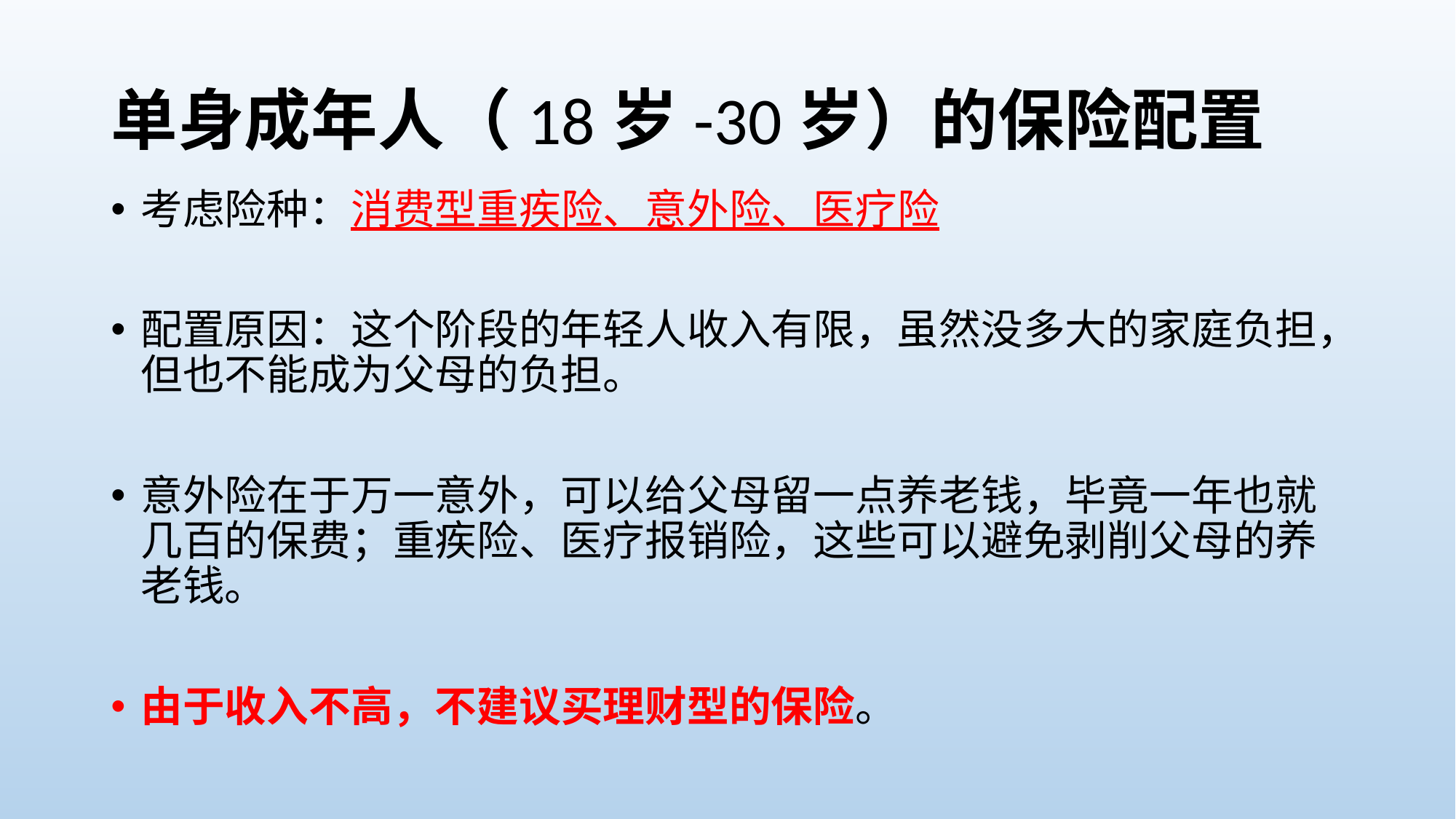

# 单身成年人（18岁-30岁）的保险配置
考虑险种：消费型重疾险、意外险、医疗险

配置原因：这个阶段的年轻人收入有限，虽然没多大的家庭负担，但也不能成为父母的负担。

意外险在于万一意外，可以给父母留一点养老钱，毕竟一年也就几百的保费；重疾险、医疗报销险，这些可以避免剥削父母的养老钱。

由于收入不高，不建议买理财型的保险。